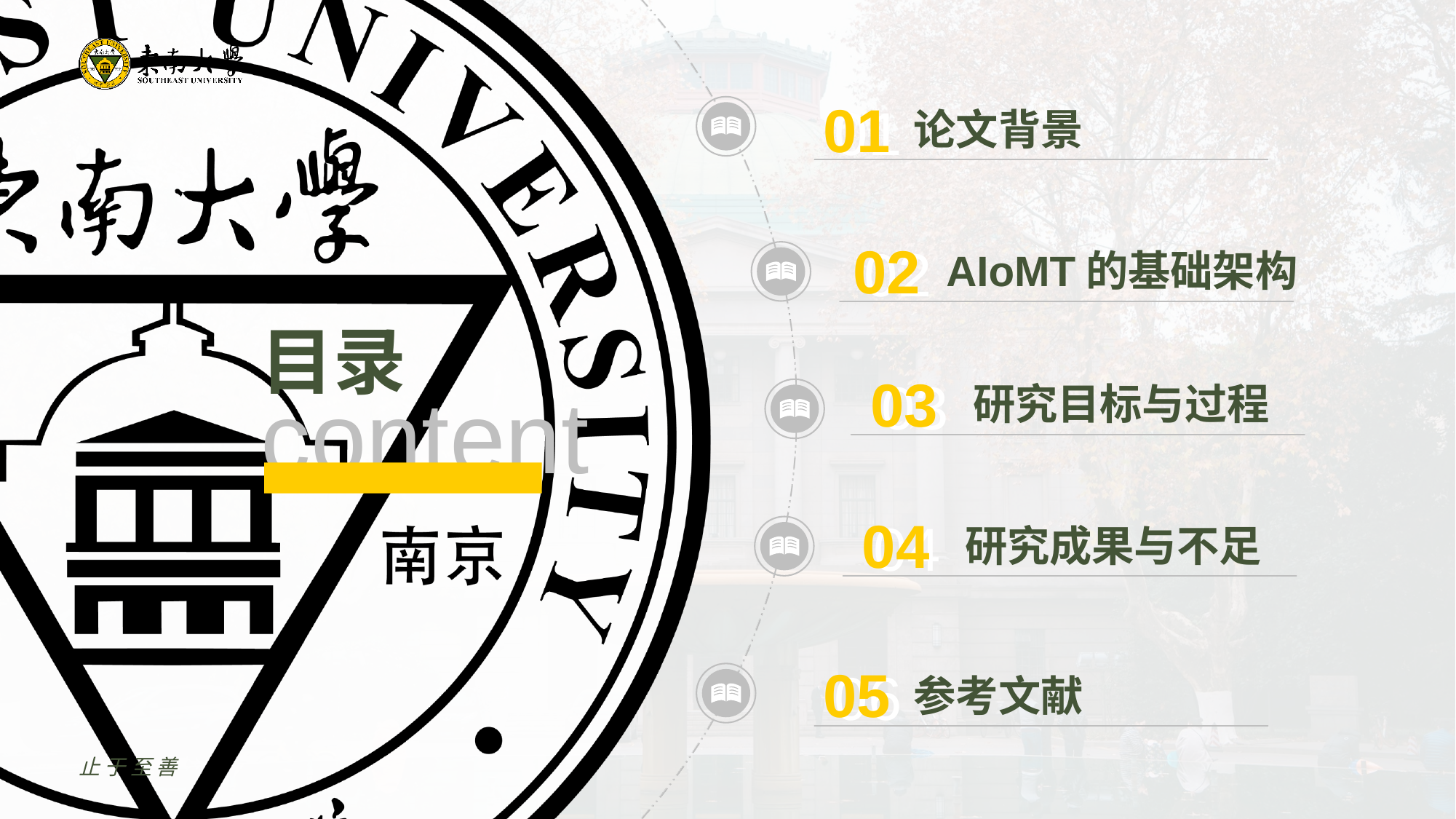

01
01

论文背景
02
02
AIoMT的基础架构

03
03
研究目标与过程

04
04
研究成果与不足

05
06

参考文献
止于至善